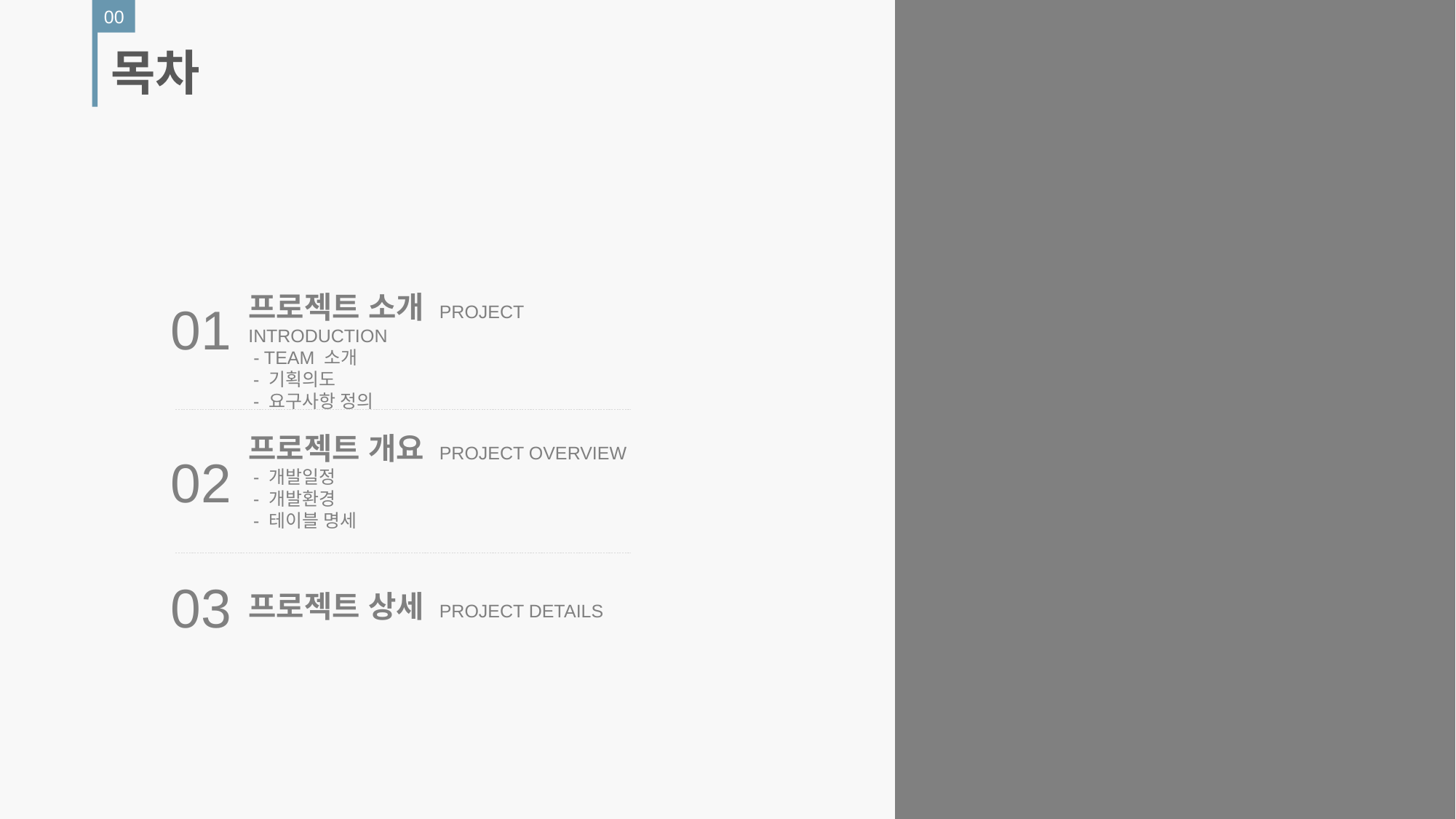

00

목차
프로젝트 소개 PROJECT INTRODUCTION
 - TEAM 소개
 - 기획의도
 - 요구사항 정의
01
프로젝트 개요 PROJECT OVERVIEW
 - 개발일정
 - 개발환경
 - 테이블 명세
02
03
프로젝트 상세 PROJECT DETAILS